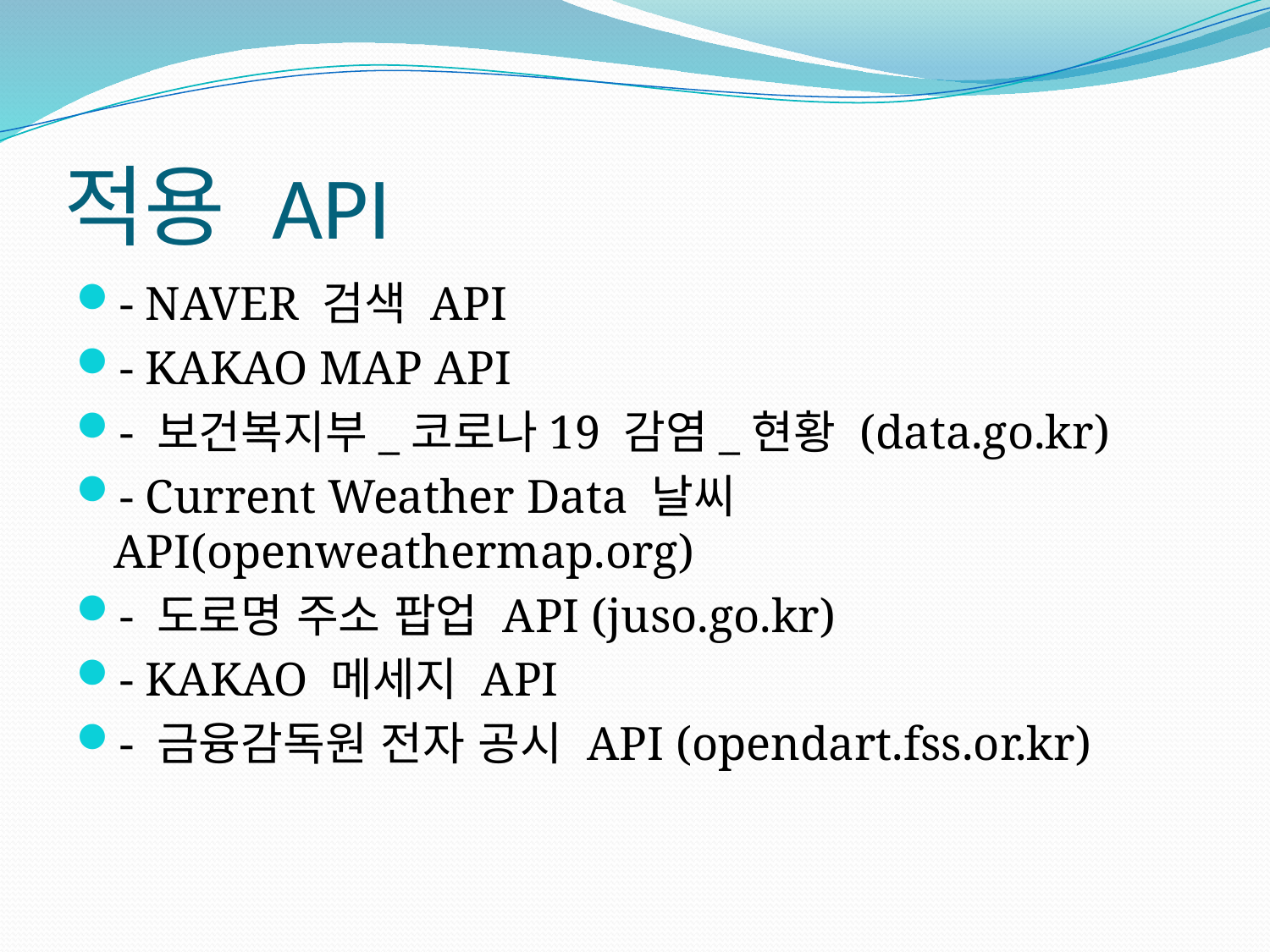

# 적용 API
- NAVER 검색 API
- KAKAO MAP API
- 보건복지부_코로나19 감염_현황 (data.go.kr)
- Current Weather Data 날씨 API(openweathermap.org)
- 도로명 주소 팝업 API (juso.go.kr)
- KAKAO 메세지 API
- 금융감독원 전자 공시 API (opendart.fss.or.kr)